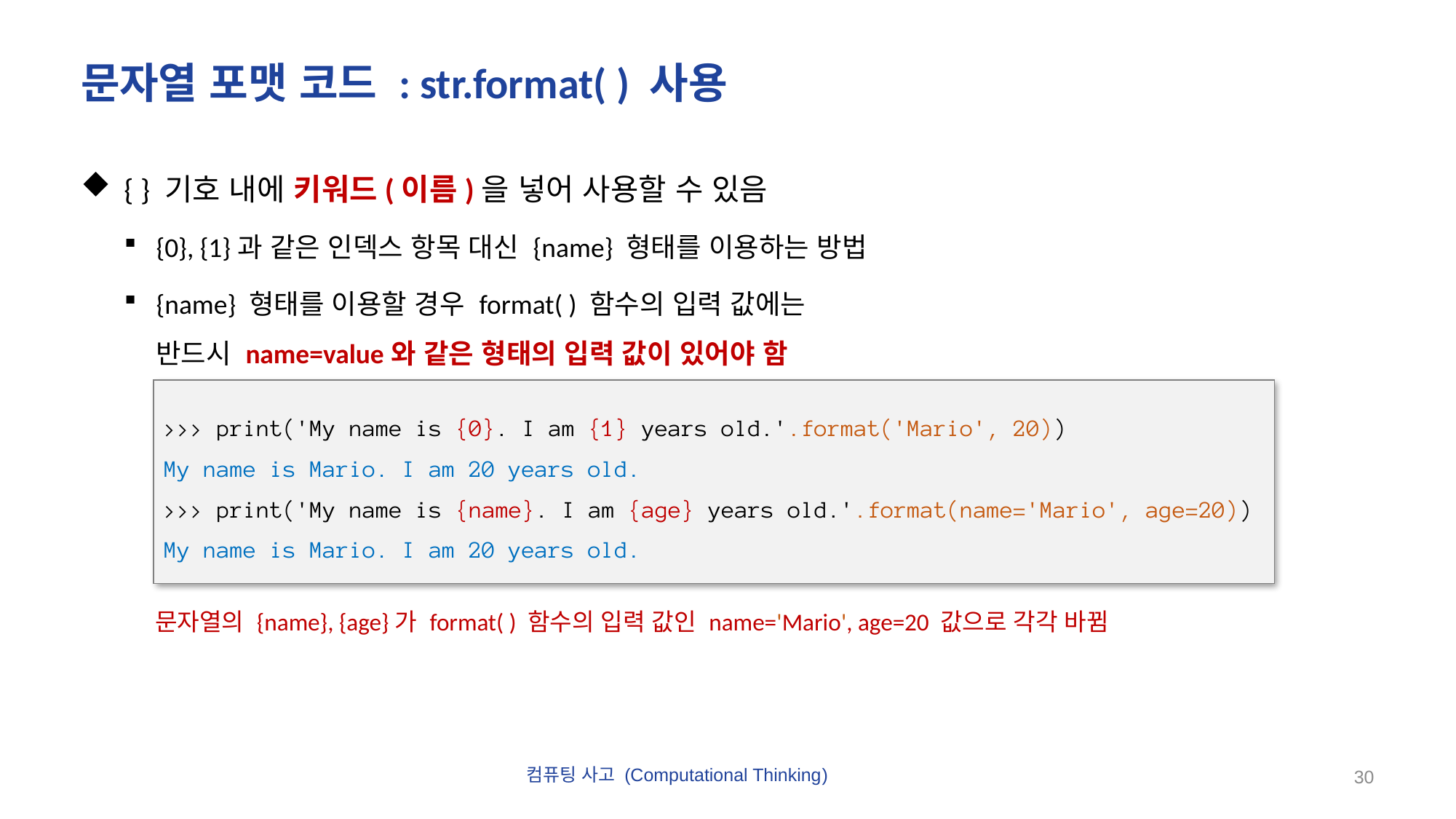

# 문자열 포맷 코드 : str.format( ) 사용
{ } 기호 내에 키워드(이름)을 넣어 사용할 수 있음
{0}, {1}과 같은 인덱스 항목 대신 {name} 형태를 이용하는 방법
{name} 형태를 이용할 경우 format( ) 함수의 입력 값에는
반드시 name=value와 같은 형태의 입력 값이 있어야 함
>>> print('My name is {0}. I am {1} years old.'.format('Mario', 20))
My name is Mario. I am 20 years old.
>>> print('My name is {name}. I am {age} years old.'.format(name='Mario', age=20))
My name is Mario. I am 20 years old.
문자열의 {name}, {age}가 format( ) 함수의 입력 값인 name='Mario', age=20 값으로 각각 바뀜